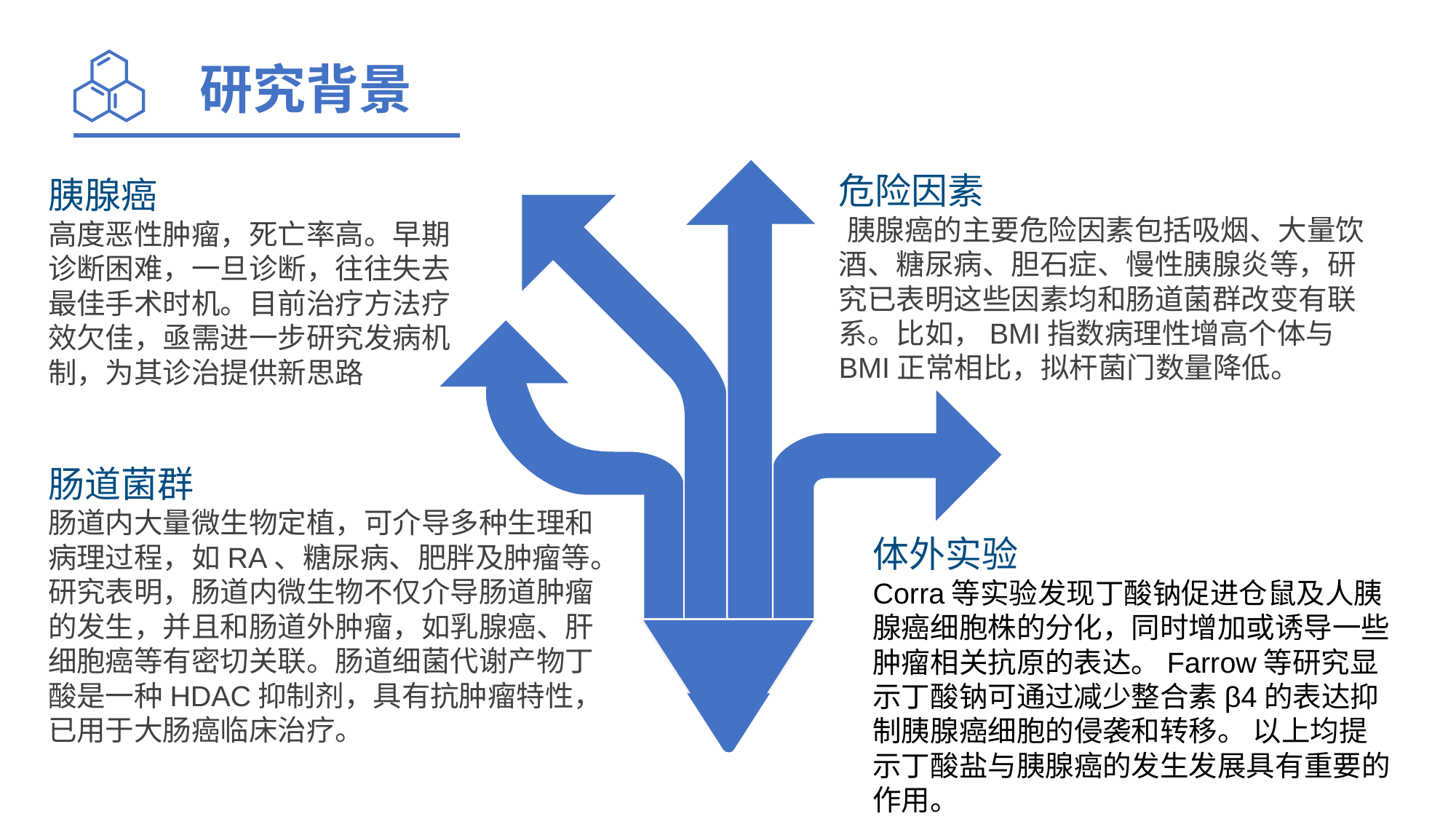

研究背景

危险因素
 胰腺癌的主要危险因素包括吸烟、大量饮酒、糖尿病、胆石症、慢性胰腺炎等，研究已表明这些因素均和肠道菌群改变有联系。比如，BMI指数病理性增高个体与BMI正常相比，拟杆菌门数量降低。

胰腺癌
高度恶性肿瘤，死亡率高。早期诊断困难，一旦诊断，往往失去最佳手术时机。目前治疗方法疗效欠佳，亟需进一步研究发病机制，为其诊治提供新思路

肠道菌群
肠道内大量微生物定植，可介导多种生理和病理过程，如RA、糖尿病、肥胖及肿瘤等。研究表明，肠道内微生物不仅介导肠道肿瘤的发生，并且和肠道外肿瘤，如乳腺癌、肝细胞癌等有密切关联。肠道细菌代谢产物丁酸是一种HDAC抑制剂，具有抗肿瘤特性，已用于大肠癌临床治疗。

体外实验
Corra等实验发现丁酸钠促进仓鼠及人胰腺癌细胞株的分化，同时增加或诱导一些肿瘤相关抗原的表达。Farrow等研究显示丁酸钠可通过减少整合素β4的表达抑制胰腺癌细胞的侵袭和转移。 以上均提示丁酸盐与胰腺癌的发生发展具有重要的作用。